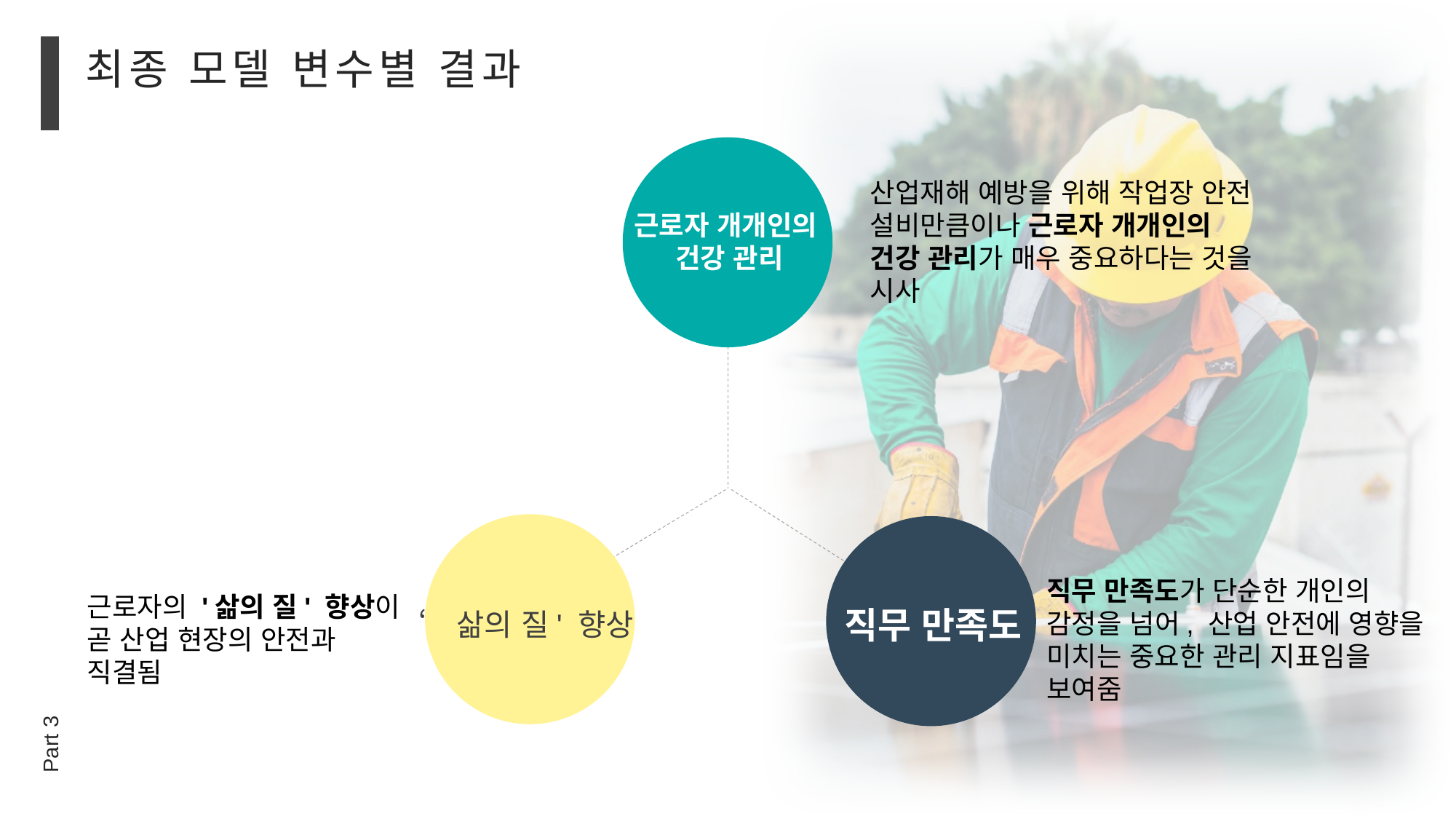

최종 모델 변수별 결과

산업재해 예방을 위해 작업장 안전 설비만큼이나 근로자 개개인의 건강 관리가 매우 중요하다는 것을 시사
근로자 개개인의
건강 관리

직무 만족도가 단순한 개인의 감정을 넘어, 산업 안전에 영향을 미치는 중요한 관리 지표임을 보여줌
근로자의 '삶의 질' 향상이 곧 산업 현장의 안전과 직결됨
직무 만족도
‘삶의 질' 향상
Part 3